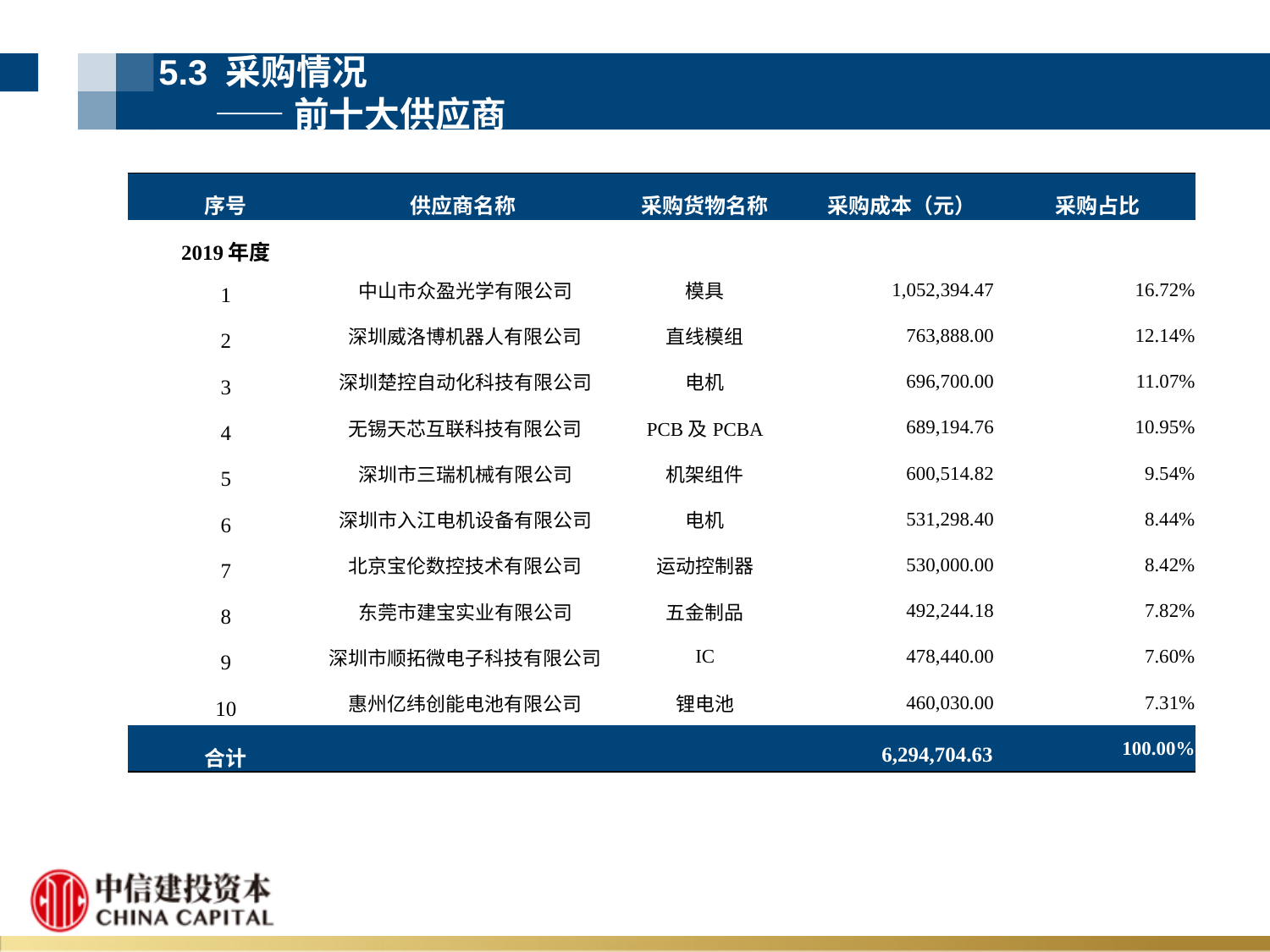

5.3 采购情况
       ——前十大供应商
| 序号 | 供应商名称 | 采购货物名称 | 采购成本（元） | 采购占比 |
| --- | --- | --- | --- | --- |
| 2019年度 |  |  |  |  |
| 1 | 中山市众盈光学有限公司 | 模具 | 1,052,394.47 | 16.72% |
| 2 | 深圳威洛博机器人有限公司 | 直线模组 | 763,888.00 | 12.14% |
| 3 | 深圳楚控自动化科技有限公司 | 电机 | 696,700.00 | 11.07% |
| 4 | 无锡天芯互联科技有限公司 | PCB及PCBA | 689,194.76 | 10.95% |
| 5 | 深圳市三瑞机械有限公司 | 机架组件 | 600,514.82 | 9.54% |
| 6 | 深圳市入江电机设备有限公司 | 电机 | 531,298.40 | 8.44% |
| 7 | 北京宝伦数控技术有限公司 | 运动控制器 | 530,000.00 | 8.42% |
| 8 | 东莞市建宝实业有限公司 | 五金制品 | 492,244.18 | 7.82% |
| 9 | 深圳市顺拓微电子科技有限公司 | IC | 478,440.00 | 7.60% |
| 10 | 惠州亿纬创能电池有限公司 | 锂电池 | 460,030.00 | 7.31% |
| 合计 |  |  | 6,294,704.63 | 100.00% |